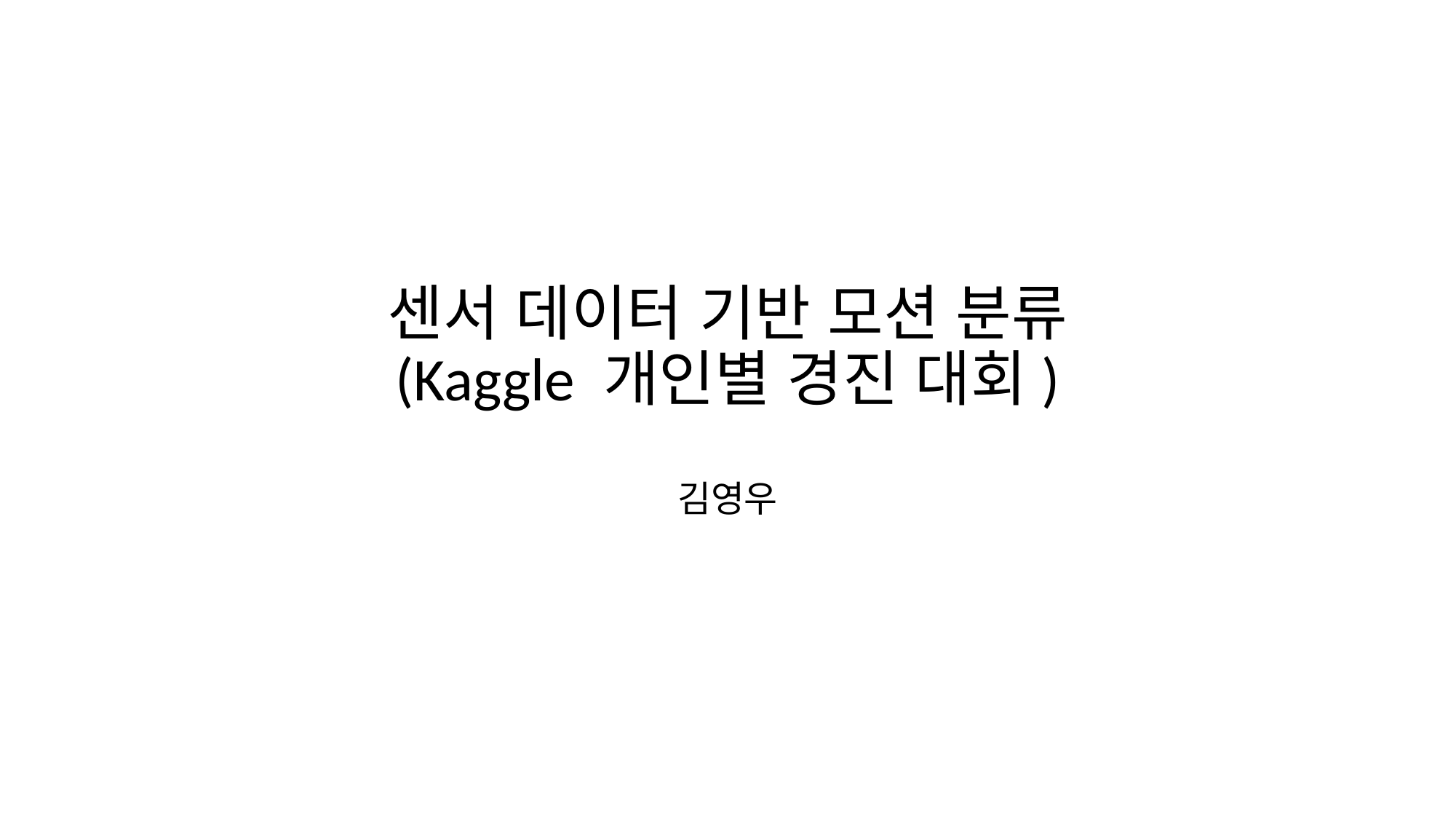

# 센서 데이터 기반 모션 분류 (Kaggle 개인별 경진 대회)
김영우